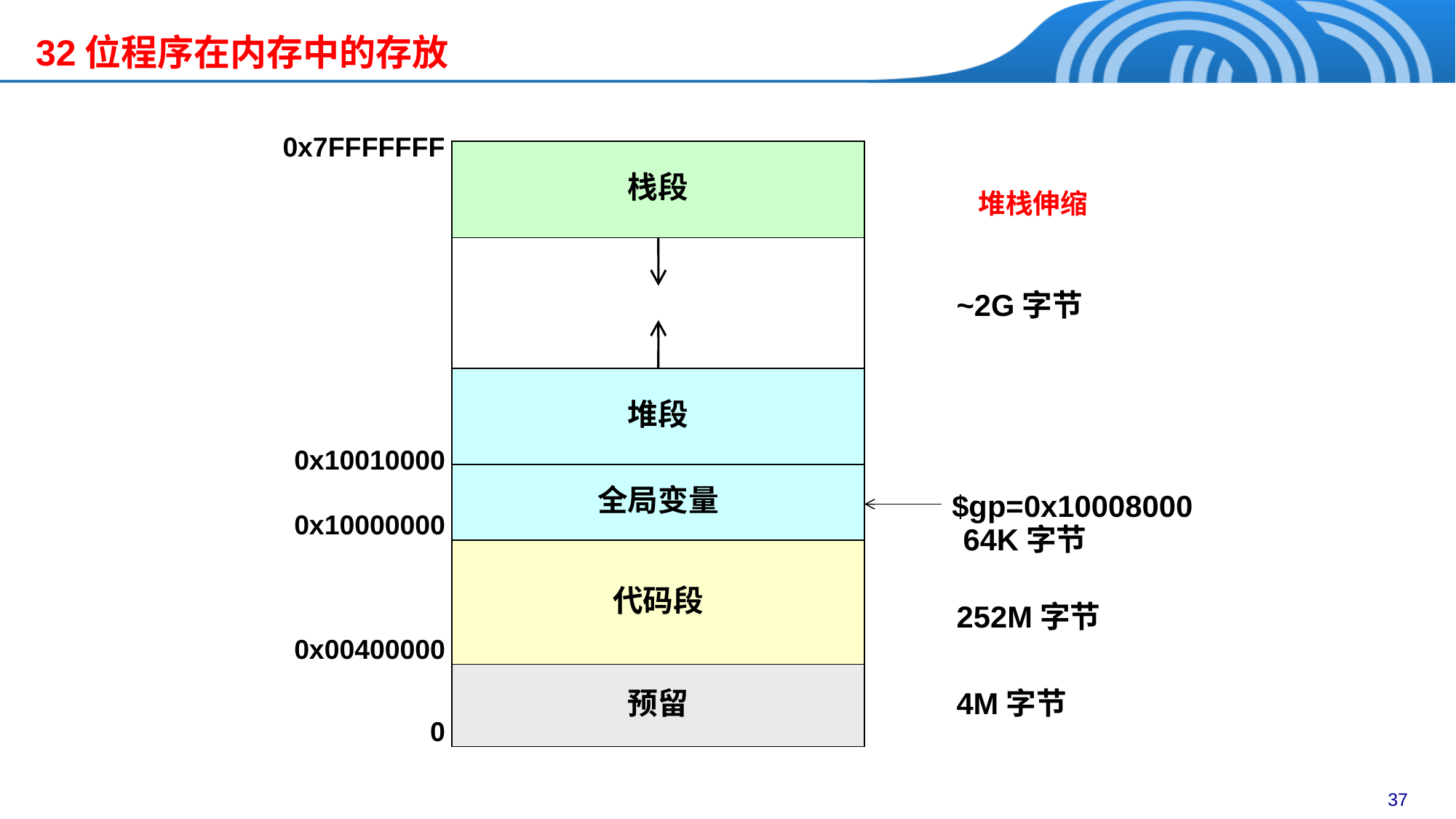

# 32位程序在内存中的存放
0x7FFFFFFF
栈段
堆栈伸缩

~2G字节

堆段
0x10010000
全局变量
$gp=0x10008000
0x10000000
64K字节
代码段
252M字节
0x00400000
预留
4M字节
0